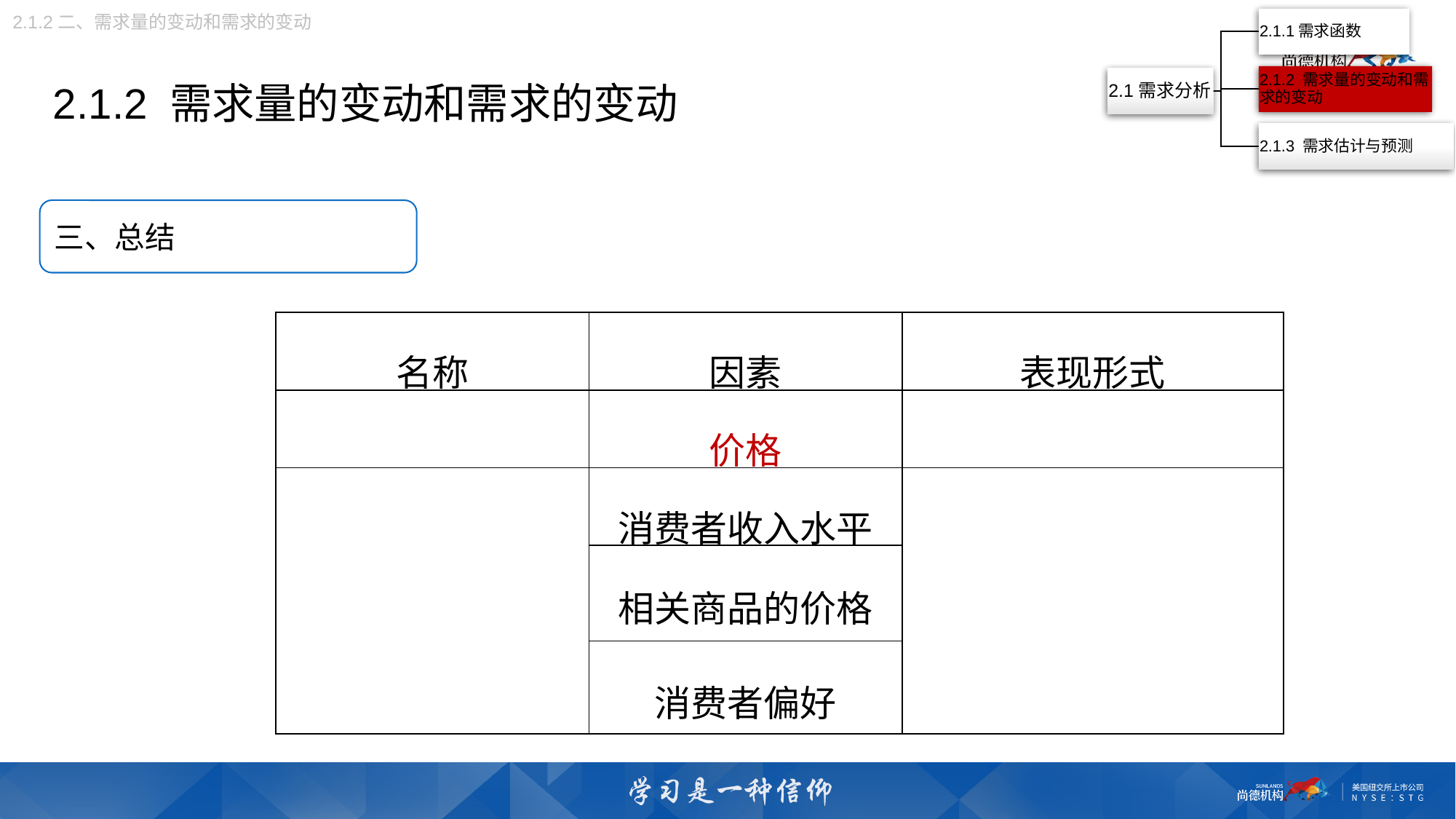

2.1需求分析
2.1.1需求函数
2.1.2 需求量的变动和需求的变动
2.1.3 需求估计与预测
2.1.2二、需求量的变动和需求的变动
2.1.2 需求量的变动和需求的变动
三、总结
| 名称 | 因素 | 表现形式 |
| --- | --- | --- |
|  | 价格 |  |
|  | 消费者收入水平 |  |
|  | 相关商品的价格 |  |
|  | 消费者偏好 |  |